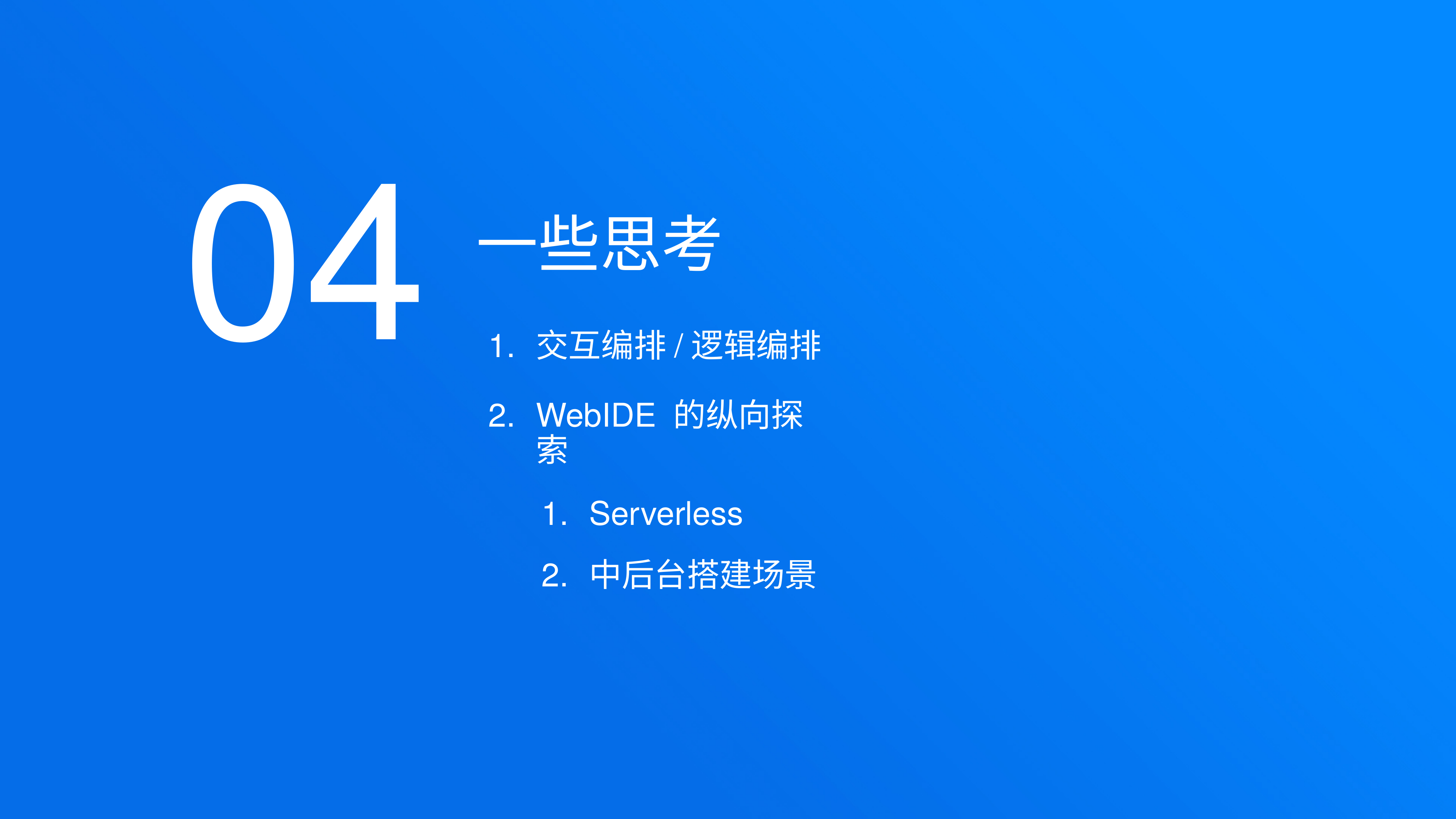

04
一些思考
交互编排/逻辑编排
WebIDE 的纵向探索
Serverless
中后台搭建场景